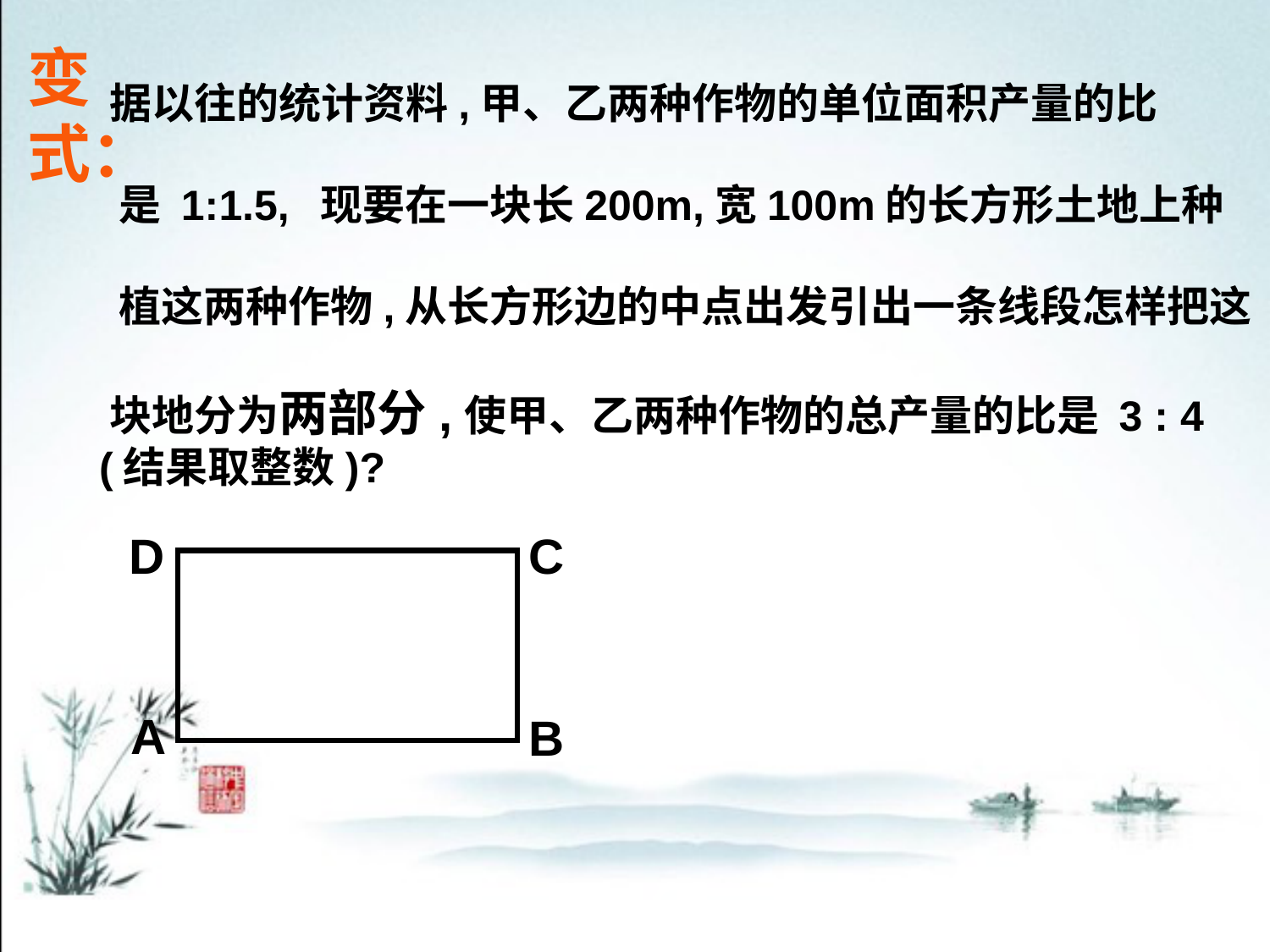

变式：
     据以往的统计资料,甲、乙两种作物的单位面积产量的比

      是 1:1.5,现要在一块长200m,宽100m的长方形土地上种

      植这两种作物,从长方形边的中点出发引出一条线段怎样把这

     块地分为两部分,使甲、乙两种作物的总产量的比是 3 : 4
    (结果取整数)?
D
C

A
B